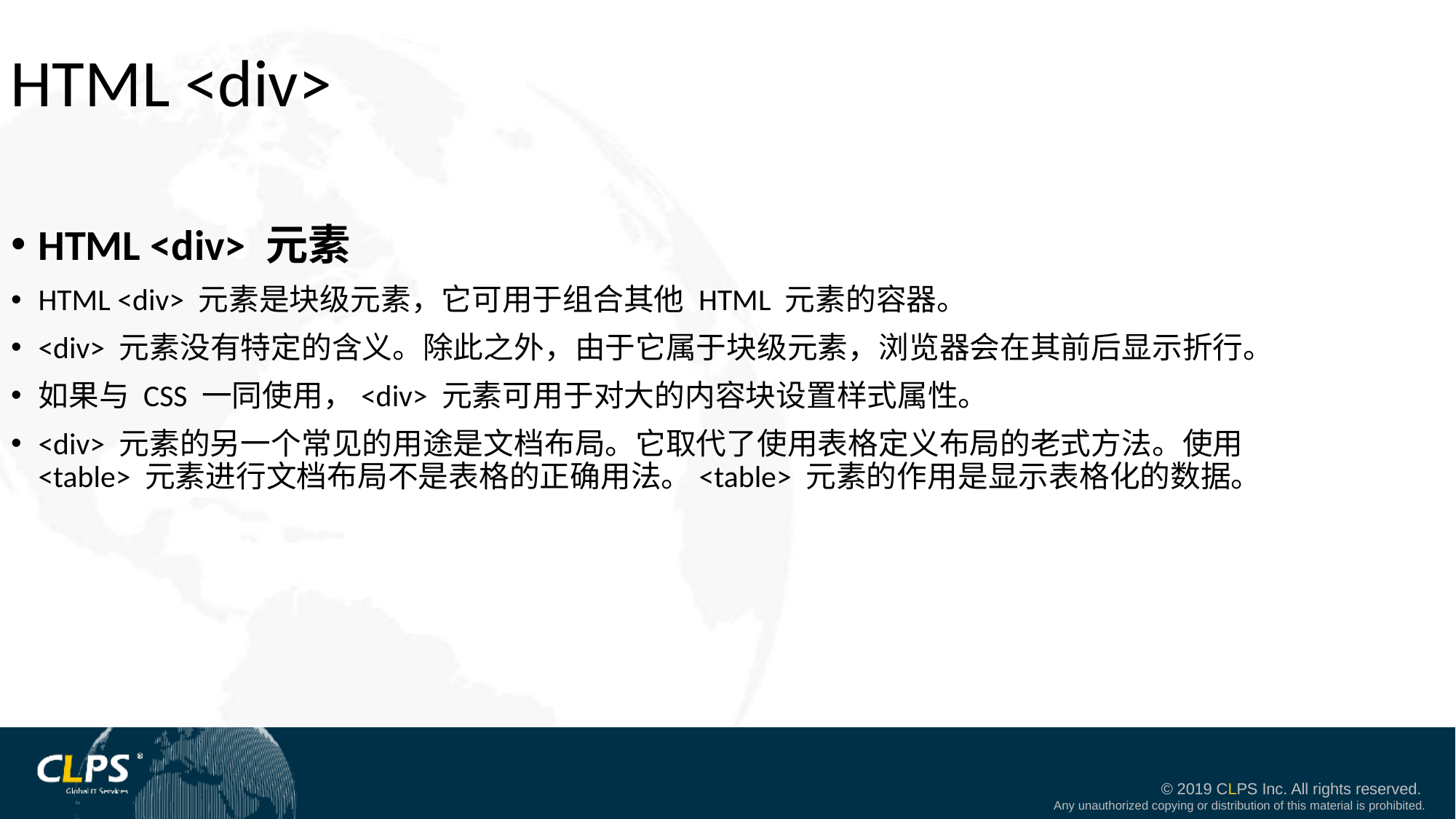

HTML <div>
HTML <div> 元素
HTML <div> 元素是块级元素，它可用于组合其他 HTML 元素的容器。
<div> 元素没有特定的含义。除此之外，由于它属于块级元素，浏览器会在其前后显示折行。
如果与 CSS 一同使用，<div> 元素可用于对大的内容块设置样式属性。
<div> 元素的另一个常见的用途是文档布局。它取代了使用表格定义布局的老式方法。使用 <table> 元素进行文档布局不是表格的正确用法。<table> 元素的作用是显示表格化的数据。